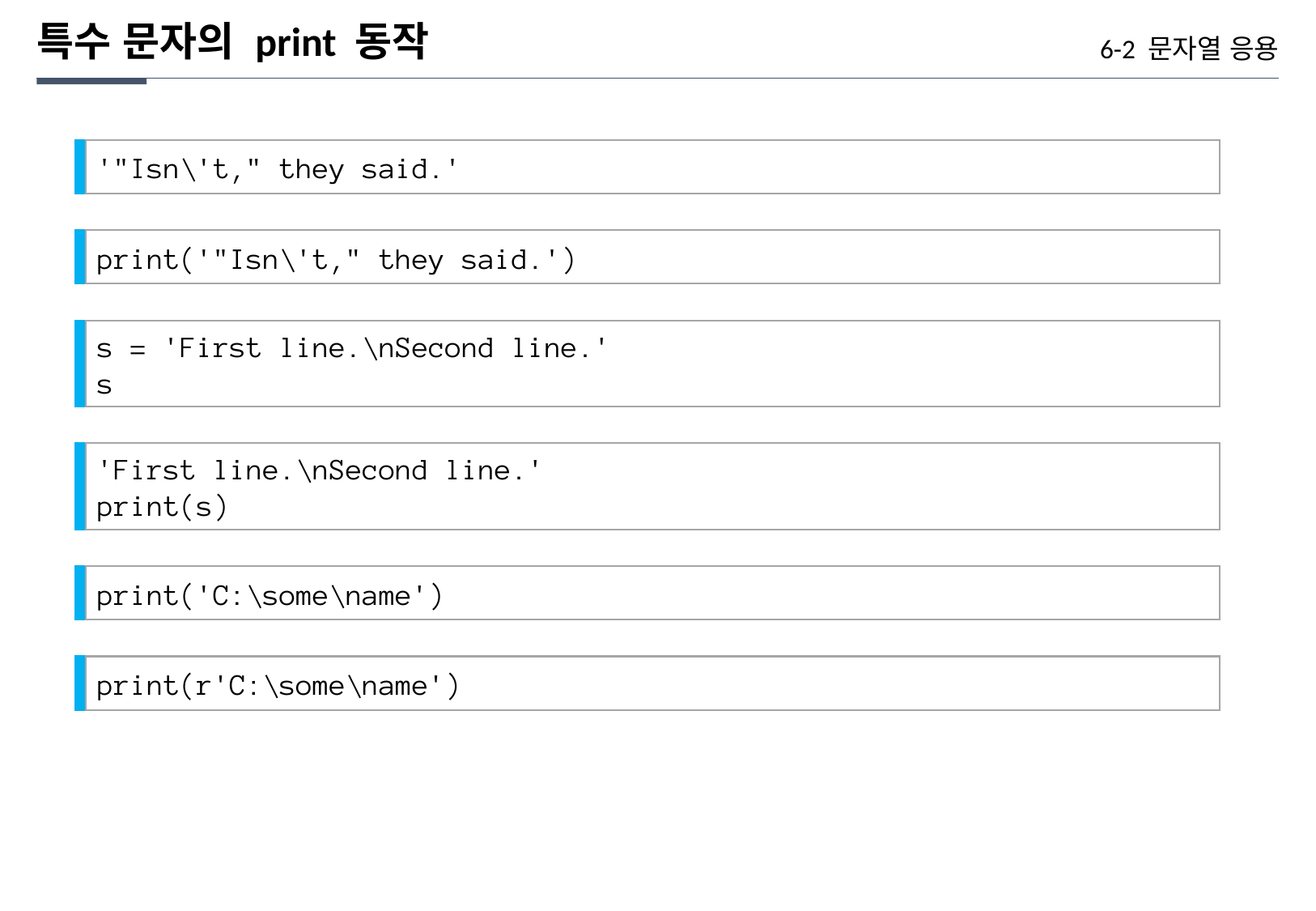

특수 문자의 print 동작
6-2 문자열 응용

'"Isn\'t," they said.'

print('"Isn\'t," they said.')

s = 'First line.\nSecond line.'
s

'First line.\nSecond line.'
print(s)

print('C:\some\name')

print(r'C:\some\name')